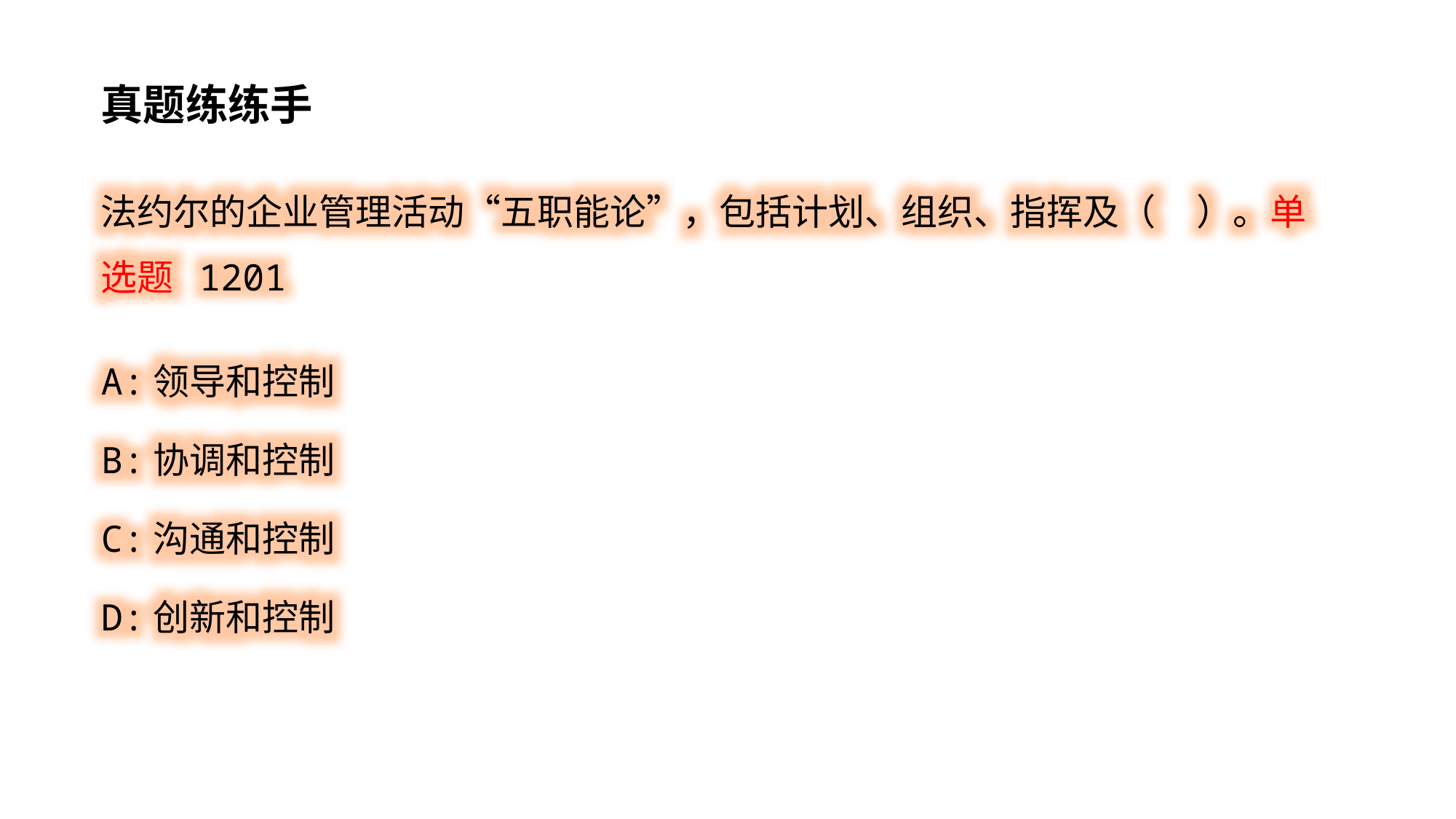

真题练练手
法约尔的企业管理活动“五职能论”，包括计划、组织、指挥及（     ）。单选题  1201

A:领导和控制

B:协调和控制

C:沟通和控制

D:创新和控制